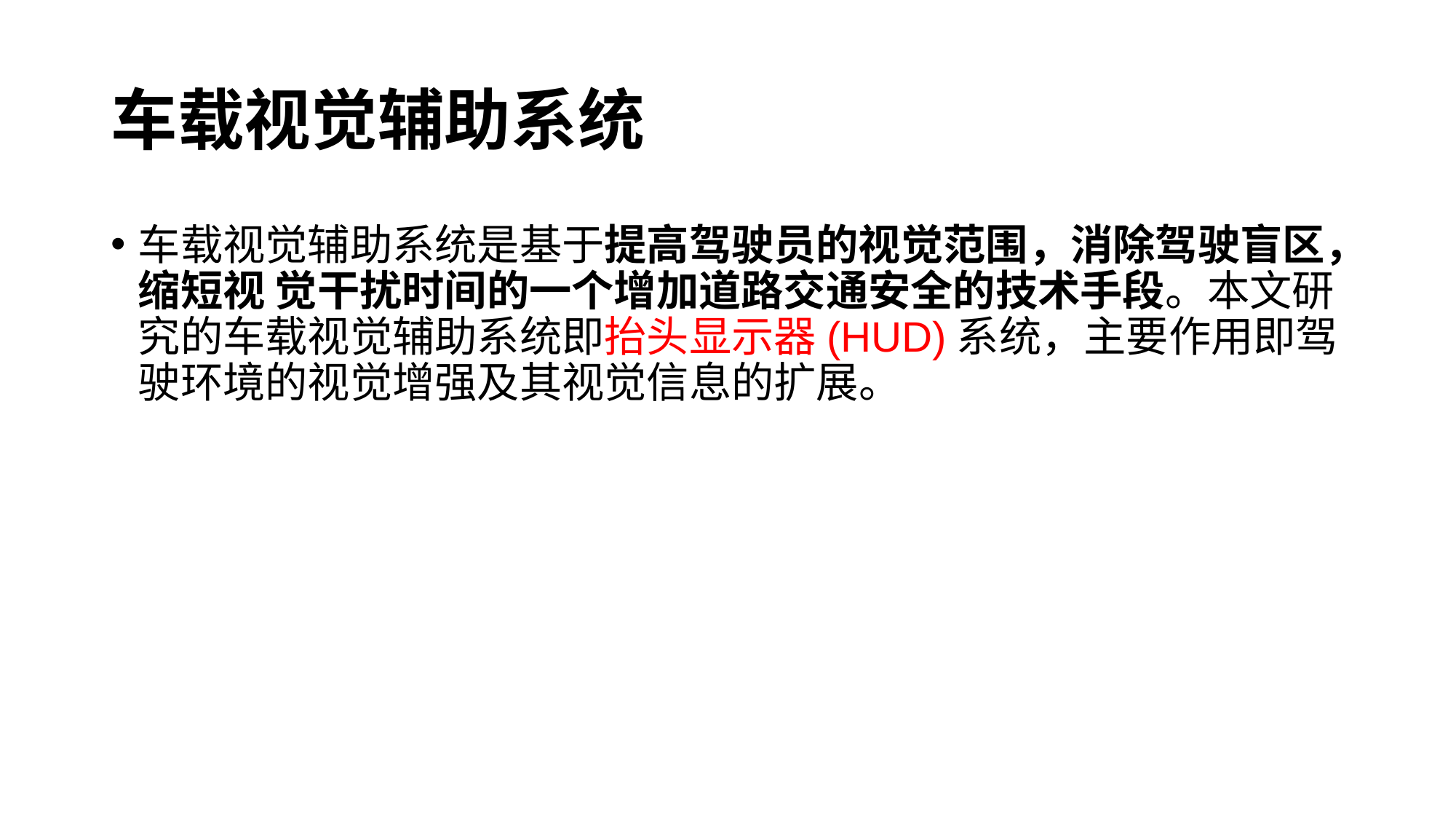

# 车载视觉辅助系统
车载视觉辅助系统是基于提高驾驶员的视觉范围，消除驾驶盲区，缩短视 觉干扰时间的一个增加道路交通安全的技术手段。本文研究的车载视觉辅助系统即抬头显示器(HUD)系统，主要作用即驾驶环境的视觉增强及其视觉信息的扩展。